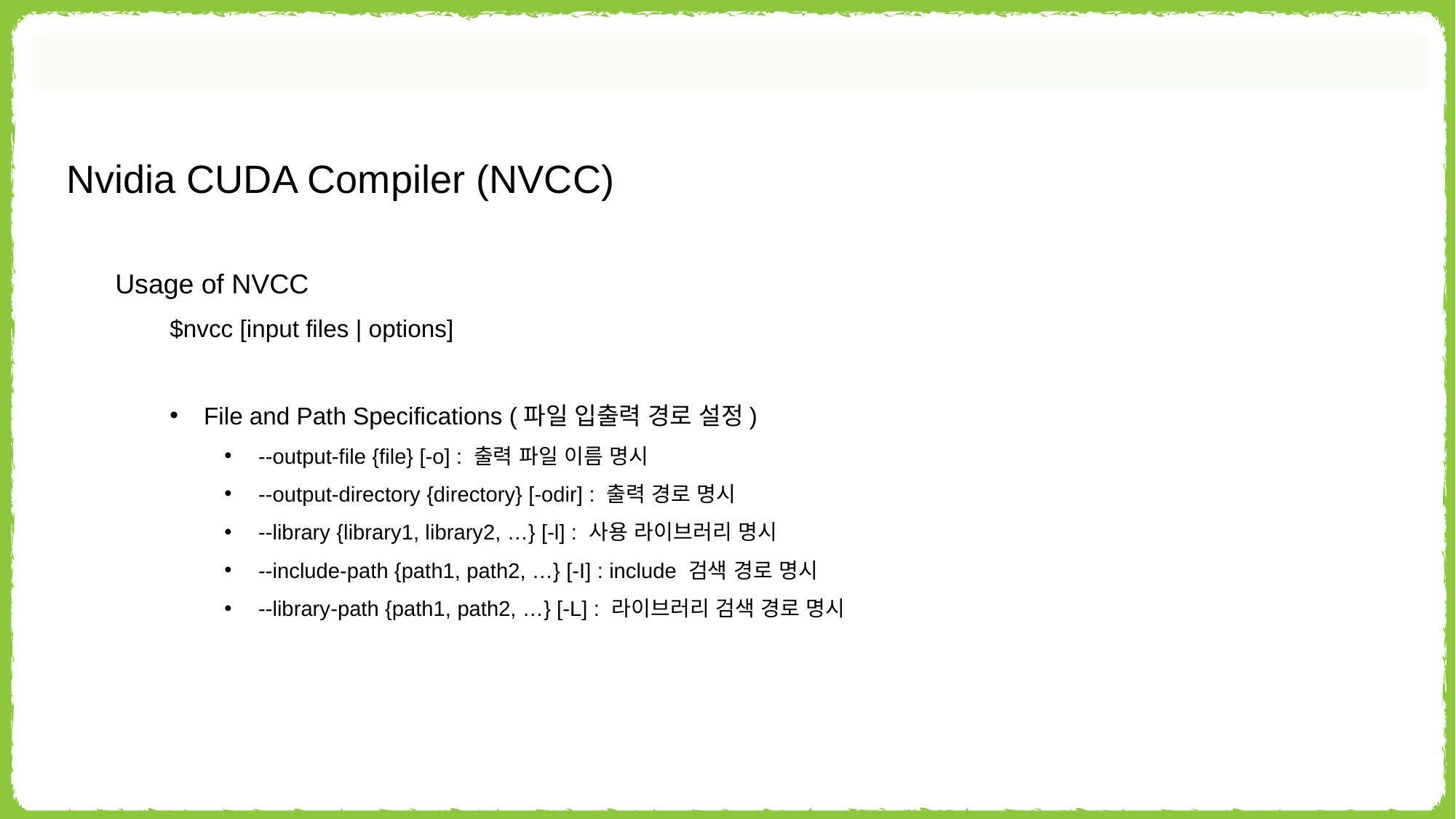

Nvidia CUDA Compiler (NVCC)
Usage of NVCC
$nvcc [input files | options]

File and Path Specifications (파일 입출력 경로 설정)
--output-file {file} [-o] : 출력 파일 이름 명시
--output-directory {directory} [-odir] : 출력 경로 명시
--library {library1, library2, …} [-l] : 사용 라이브러리 명시
--include-path {path1, path2, …} [-I] : include 검색 경로 명시
--library-path {path1, path2, …} [-L] : 라이브러리 검색 경로 명시